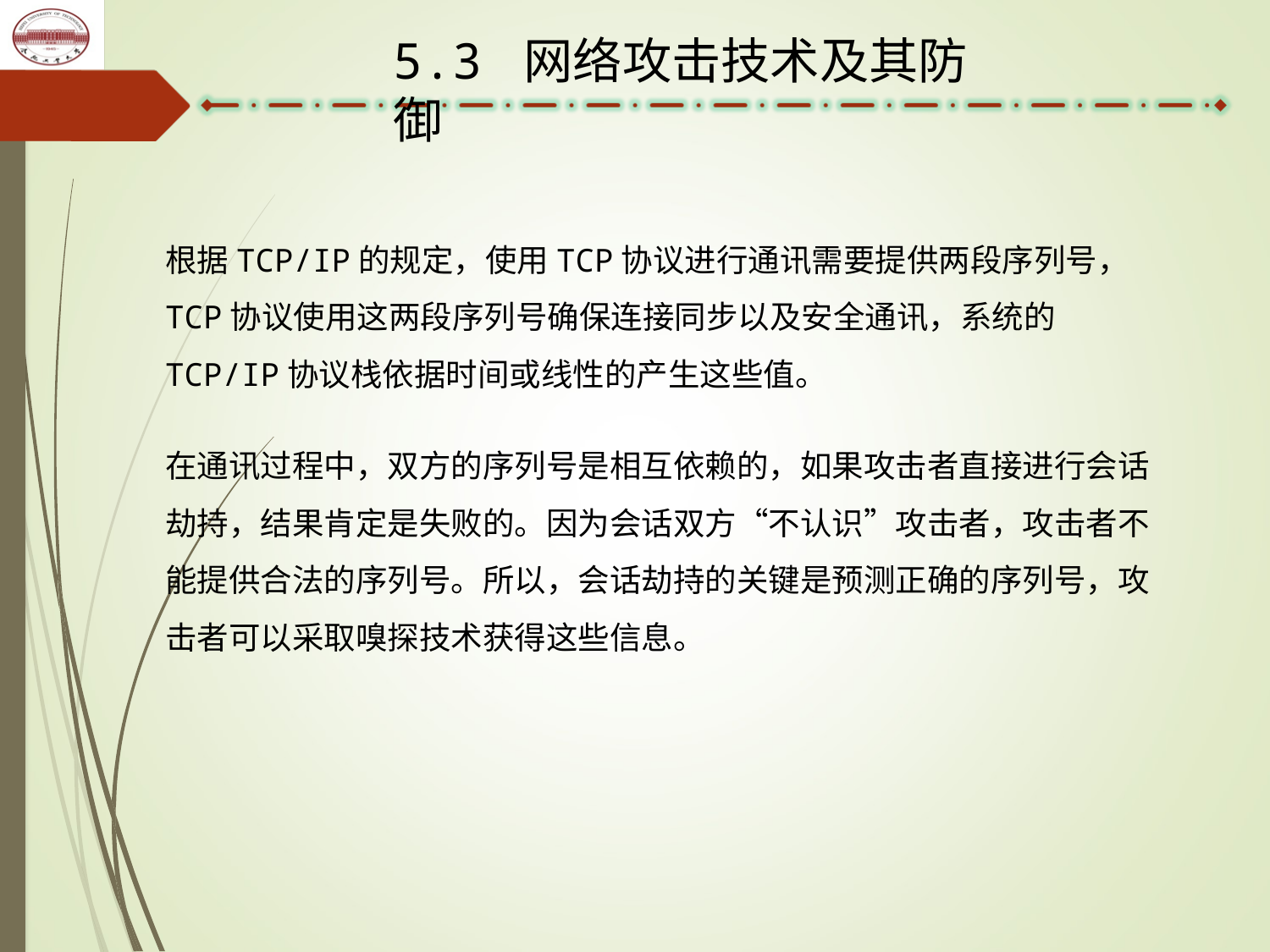

5.3 网络攻击技术及其防御
根据TCP/IP的规定，使用TCP协议进行通讯需要提供两段序列号，TCP协议使用这两段序列号确保连接同步以及安全通讯，系统的TCP/IP协议栈依据时间或线性的产生这些值。
在通讯过程中，双方的序列号是相互依赖的，如果攻击者直接进行会话劫持，结果肯定是失败的。因为会话双方“不认识”攻击者，攻击者不能提供合法的序列号。所以，会话劫持的关键是预测正确的序列号，攻击者可以采取嗅探技术获得这些信息。